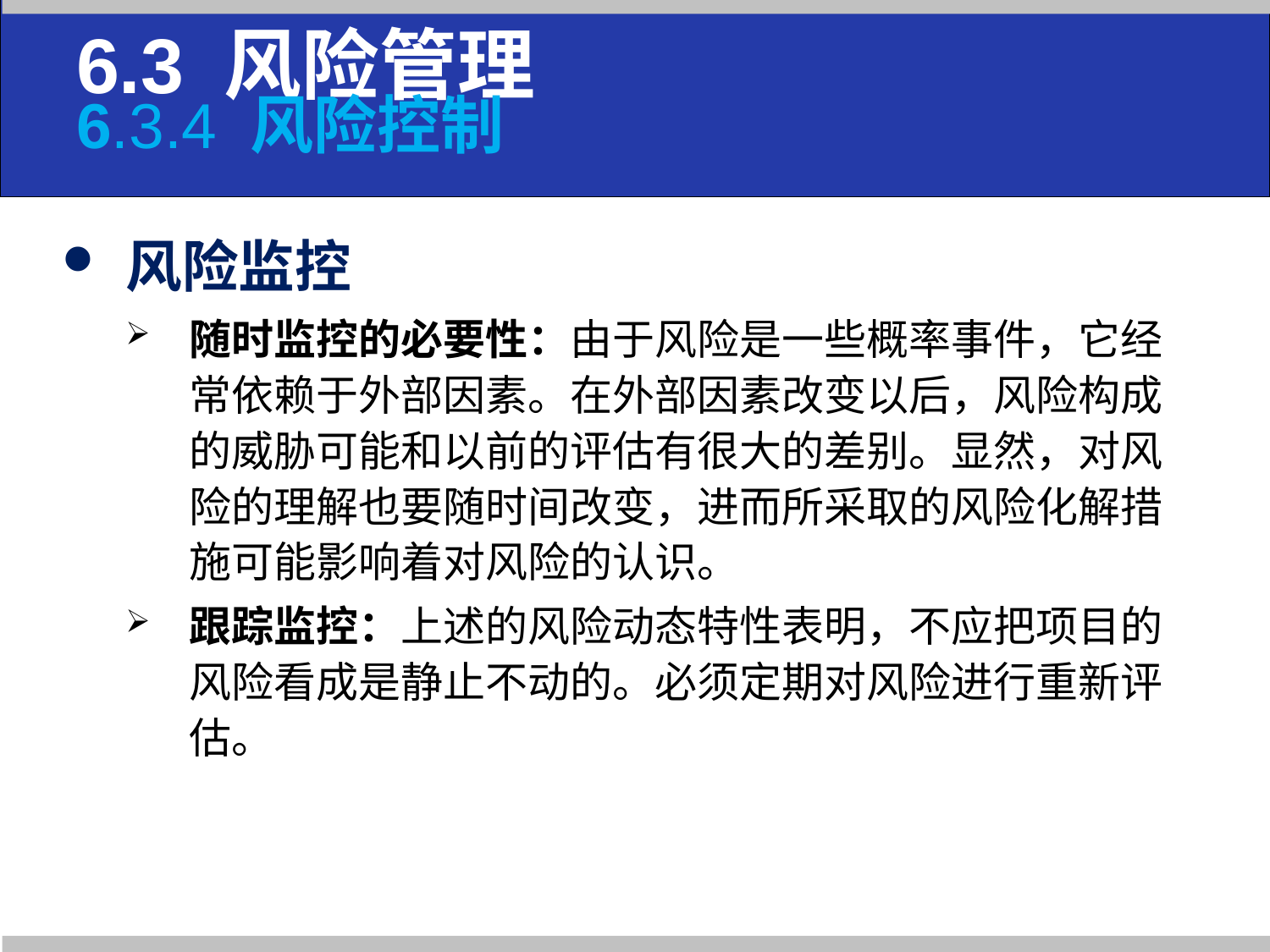

6.3 风险管理
6.3.4 风险控制
风险监控
随时监控的必要性：由于风险是一些概率事件，它经常依赖于外部因素。在外部因素改变以后，风险构成的威胁可能和以前的评估有很大的差别。显然，对风险的理解也要随时间改变，进而所采取的风险化解措施可能影响着对风险的认识。
跟踪监控：上述的风险动态特性表明，不应把项目的风险看成是静止不动的。必须定期对风险进行重新评估。

780